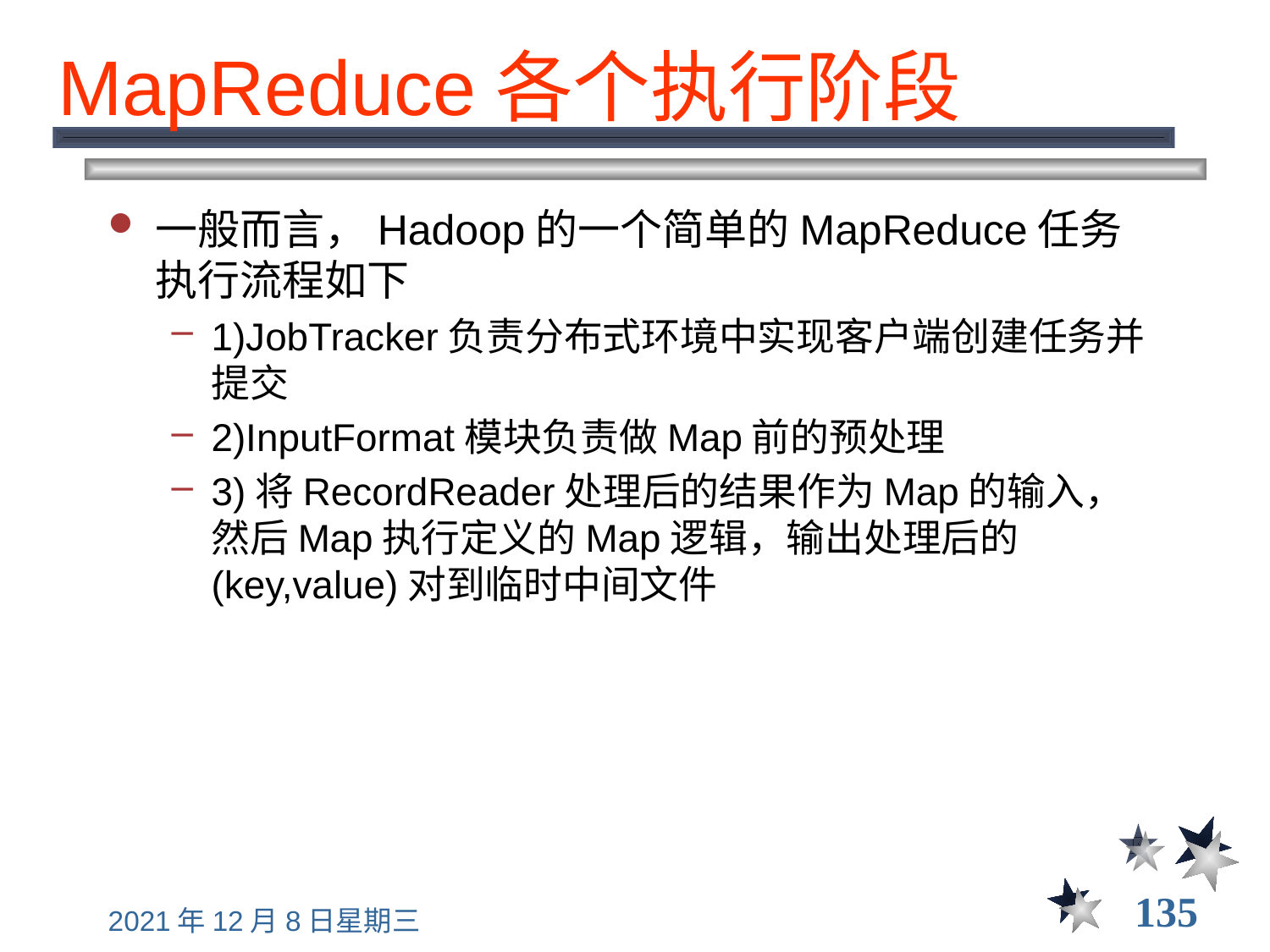

# MapReduce各个执行阶段
一般而言，Hadoop的一个简单的MapReduce任务执行流程如下
1)JobTracker负责分布式环境中实现客户端创建任务并提交
2)InputFormat模块负责做Map前的预处理
3)将RecordReader处理后的结果作为Map的输入，然后Map执行定义的Map逻辑，输出处理后的(key,value)对到临时中间文件
135
2021年12月8日星期三
大数据管理----前言